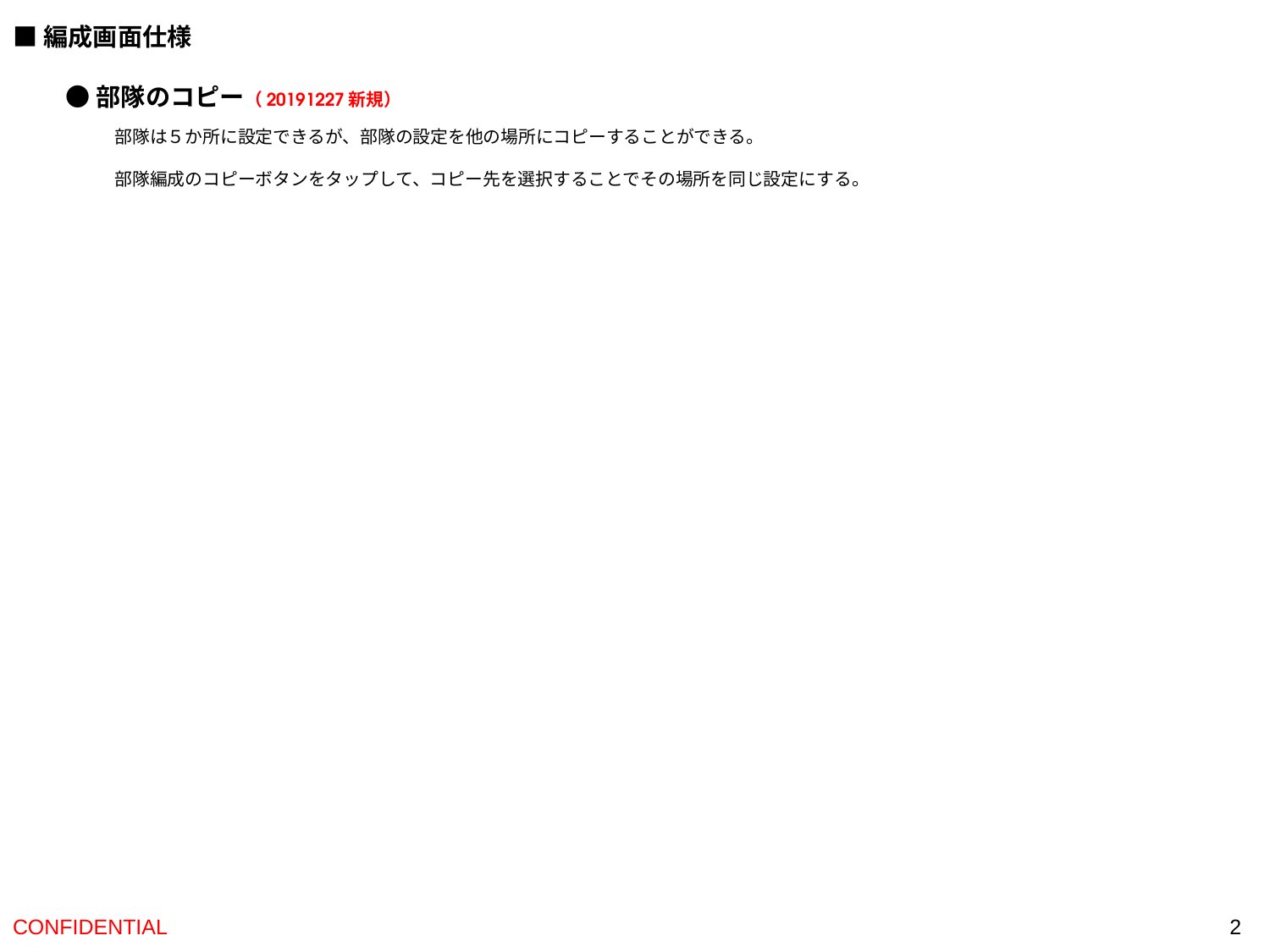

■編成画面仕様
●部隊のコピー（20191227新規）
部隊は５か所に設定できるが、部隊の設定を他の場所にコピーすることができる。

部隊編成のコピーボタンをタップして、コピー先を選択することでその場所を同じ設定にする。
2
CONFIDENTIAL